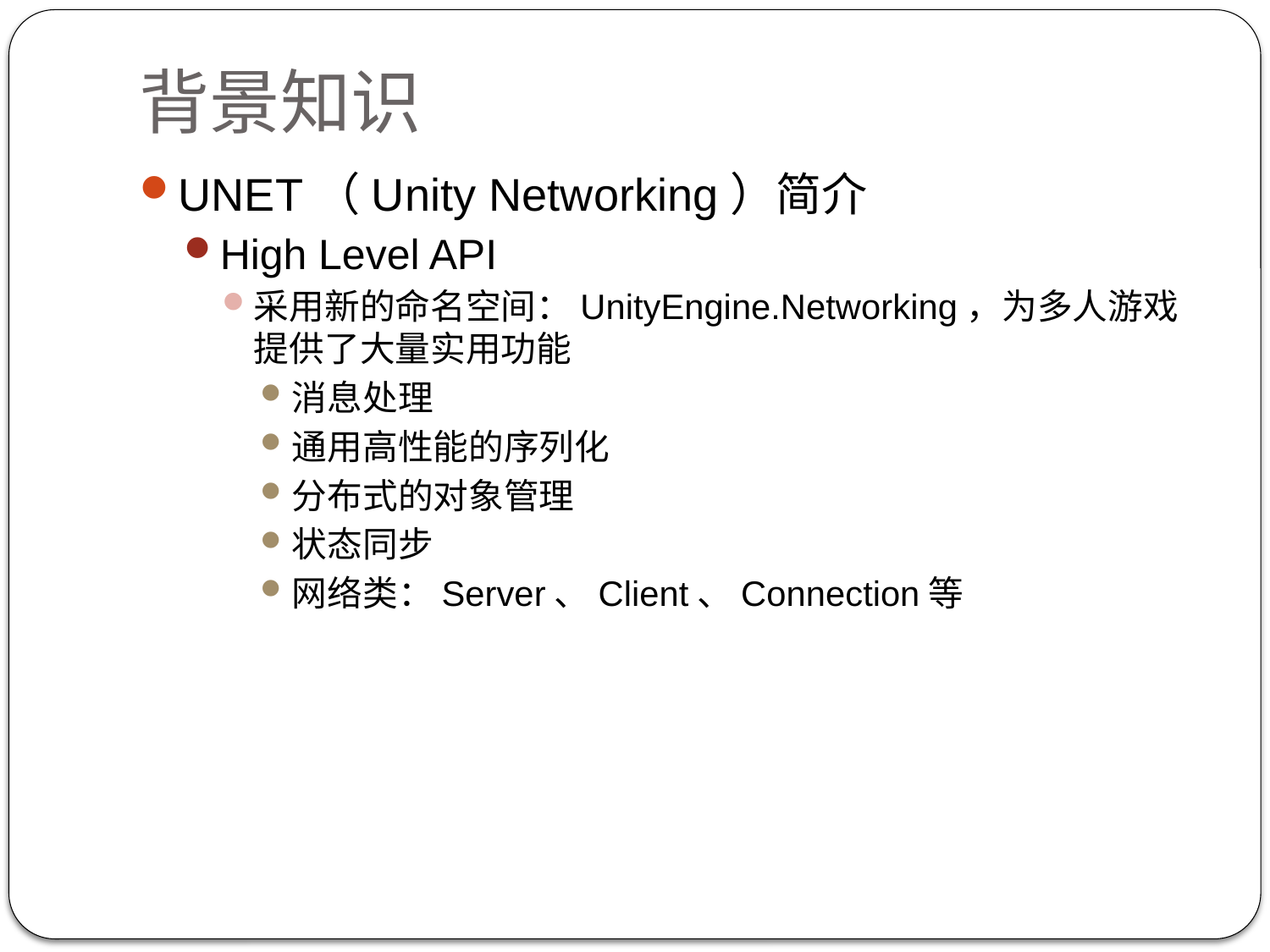

# 背景知识
UNET（Unity Networking）简介
High Level API
采用新的命名空间：UnityEngine.Networking，为多人游戏提供了大量实用功能
消息处理
通用高性能的序列化
分布式的对象管理
状态同步
网络类：Server、Client、Connection等